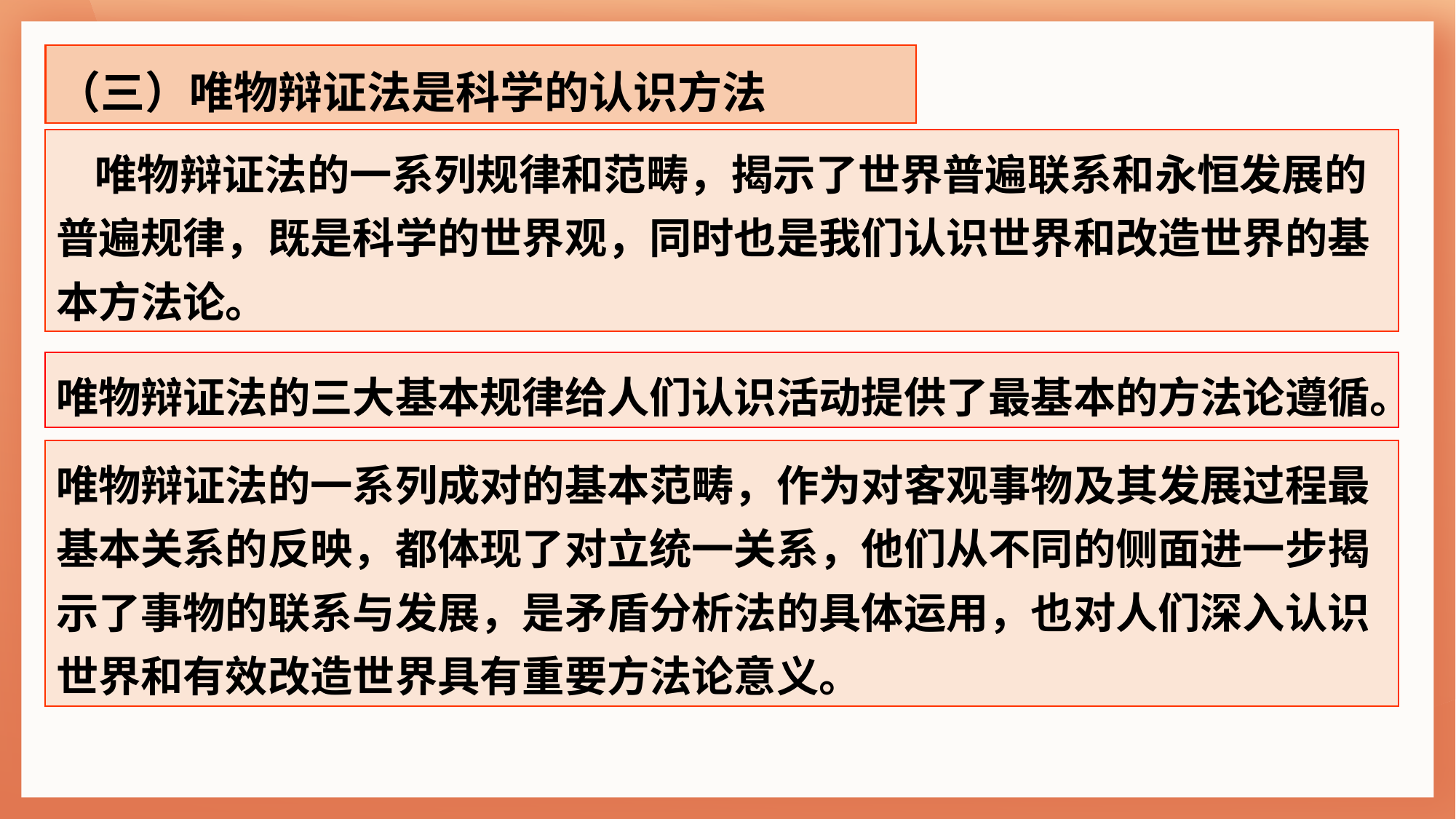

（三）唯物辩证法是科学的认识方法
   唯物辩证法的一系列规律和范畴，揭示了世界普遍联系和永恒发展的普遍规律，既是科学的世界观，同时也是我们认识世界和改造世界的基本方法论。
唯物辩证法的三大基本规律给人们认识活动提供了最基本的方法论遵循。
唯物辩证法的一系列成对的基本范畴，作为对客观事物及其发展过程最基本关系的反映，都体现了对立统一关系，他们从不同的侧面进一步揭示了事物的联系与发展，是矛盾分析法的具体运用，也对人们深入认识世界和有效改造世界具有重要方法论意义。